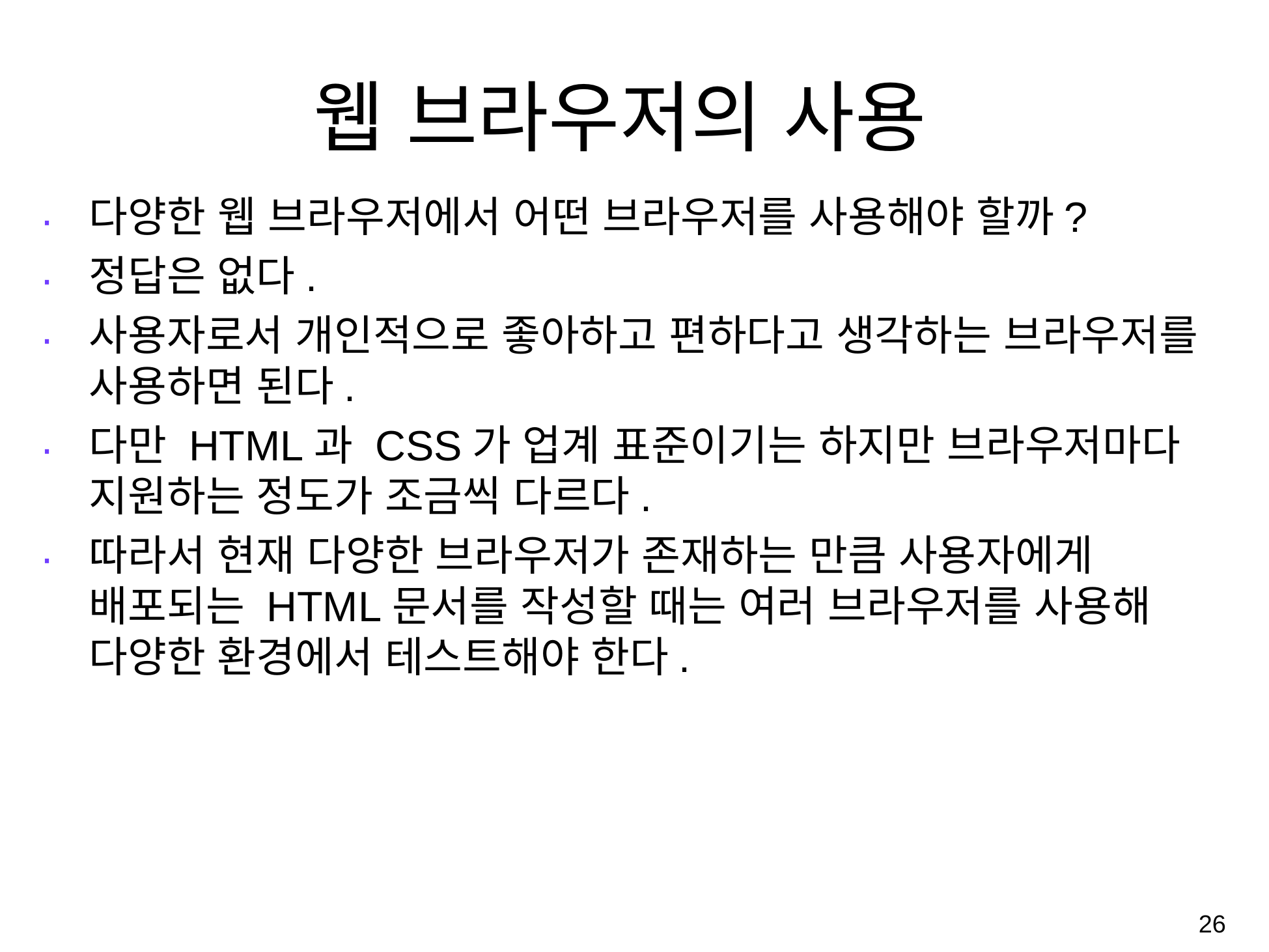

# 웹 브라우저의 사용
다양한 웹 브라우저에서 어떤 브라우저를 사용해야 할까?
정답은 없다.
사용자로서 개인적으로 좋아하고 편하다고 생각하는 브라우저를 사용하면 된다.
다만 HTML과 CSS가 업계 표준이기는 하지만 브라우저마다 지원하는 정도가 조금씩 다르다.
따라서 현재 다양한 브라우저가 존재하는 만큼 사용자에게 배포되는 HTML문서를 작성할 때는 여러 브라우저를 사용해 다양한 환경에서 테스트해야 한다.
26